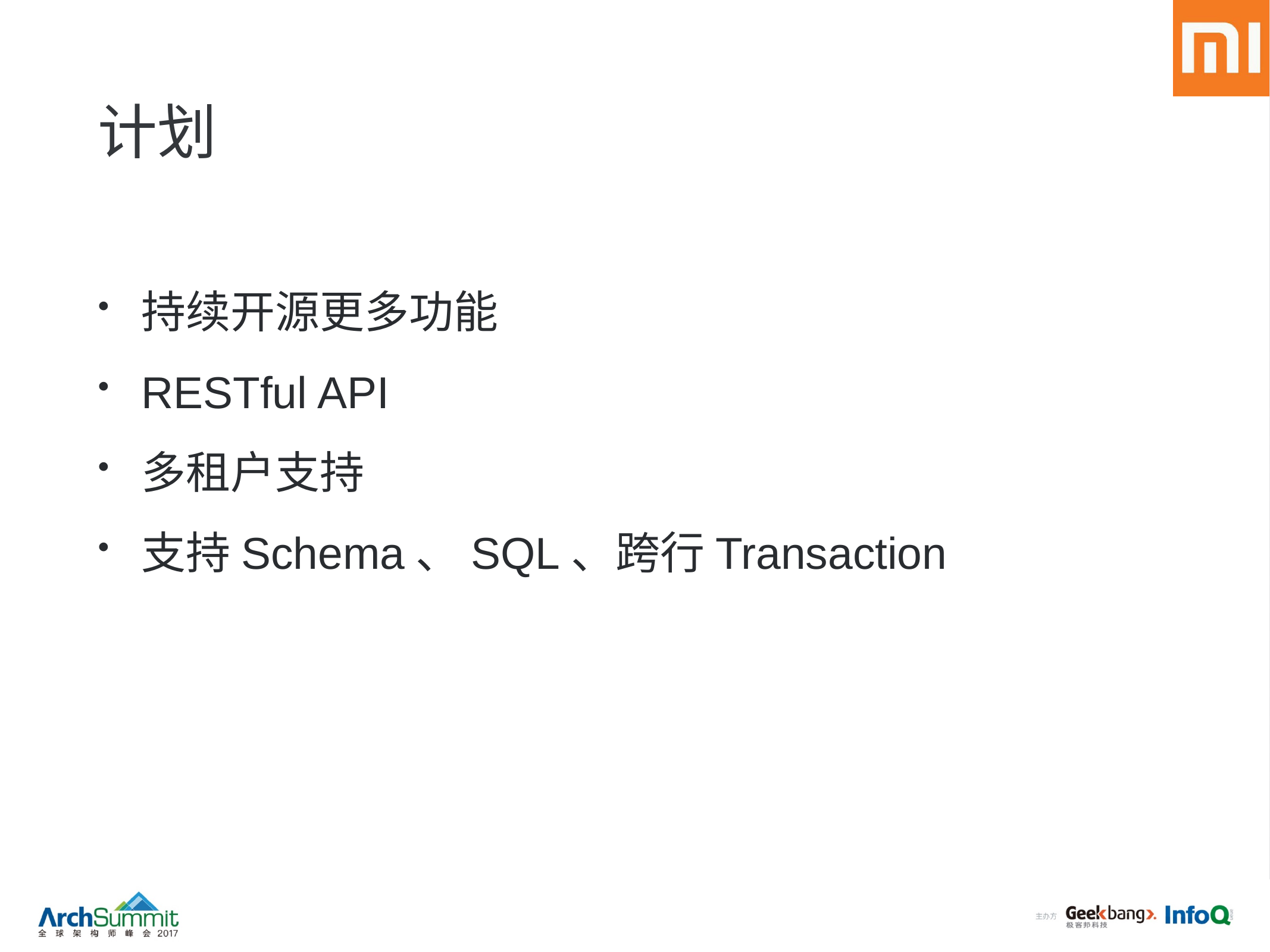

# 计划
持续开源更多功能
RESTful API
多租户支持
支持Schema、SQL、跨行Transaction